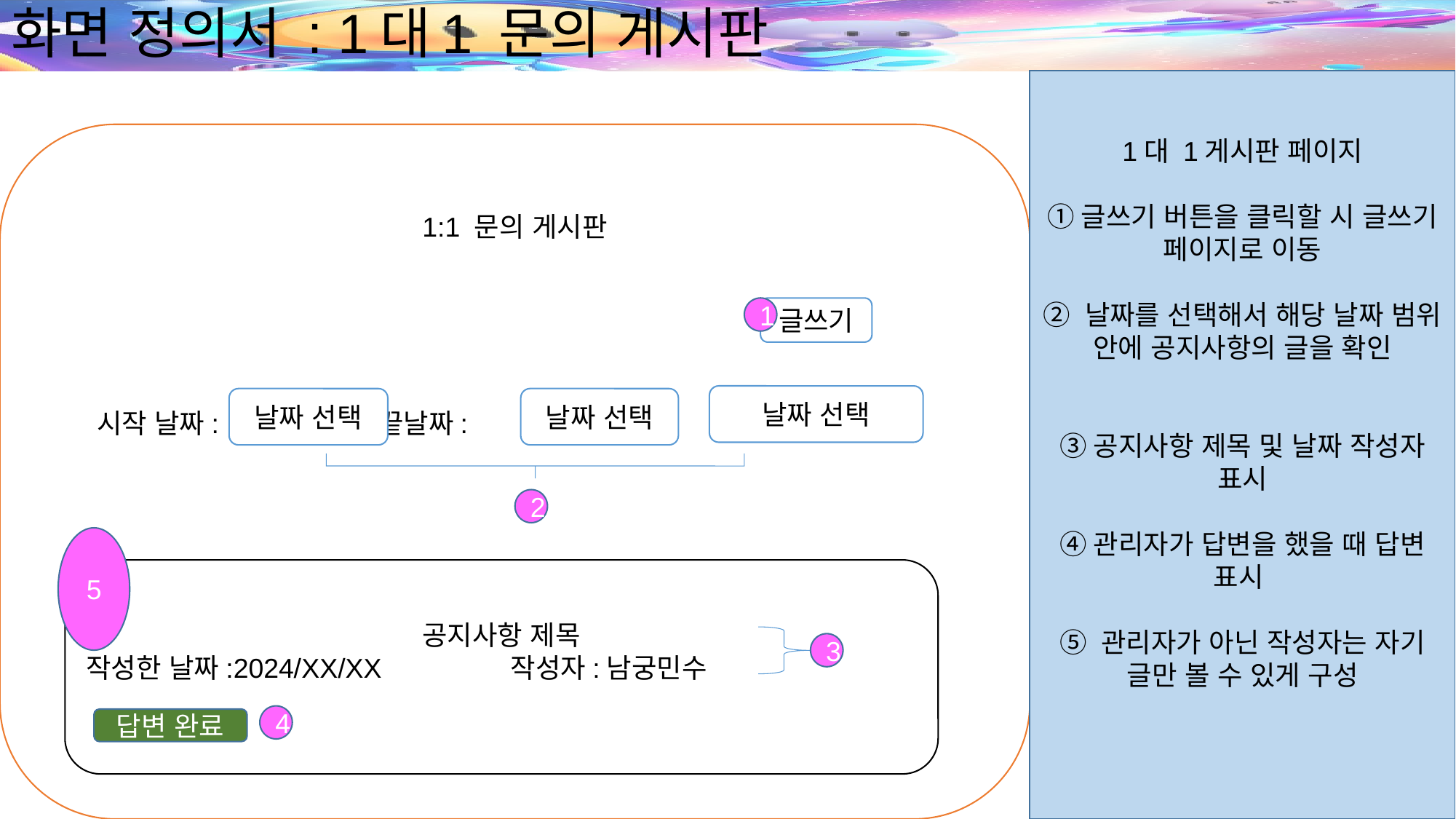

# 화면 정의서 : 1대1 문의 게시판

1대 1게시판 페이지

①글쓰기 버튼을 클릭할 시 글쓰기 페이지로 이동

② 날짜를 선택해서 해당 날짜 범위 안에 공지사항의 글을 확인

③공지사항 제목 및 날짜 작성자 표시

④관리자가 답변을 했을 때 답변 표시

⑤ 관리자가 아닌 작성자는 자기 글만 볼 수 있게 구성

1:1 문의 게시판

      시작 날짜:                    끝날짜:

1
글쓰기
날짜 선택
날짜 선택
날짜 선택
2
5
공지사항 제목
작성한 날짜:2024/XX/XX                작성자:남궁민수

3
4
답변 완료